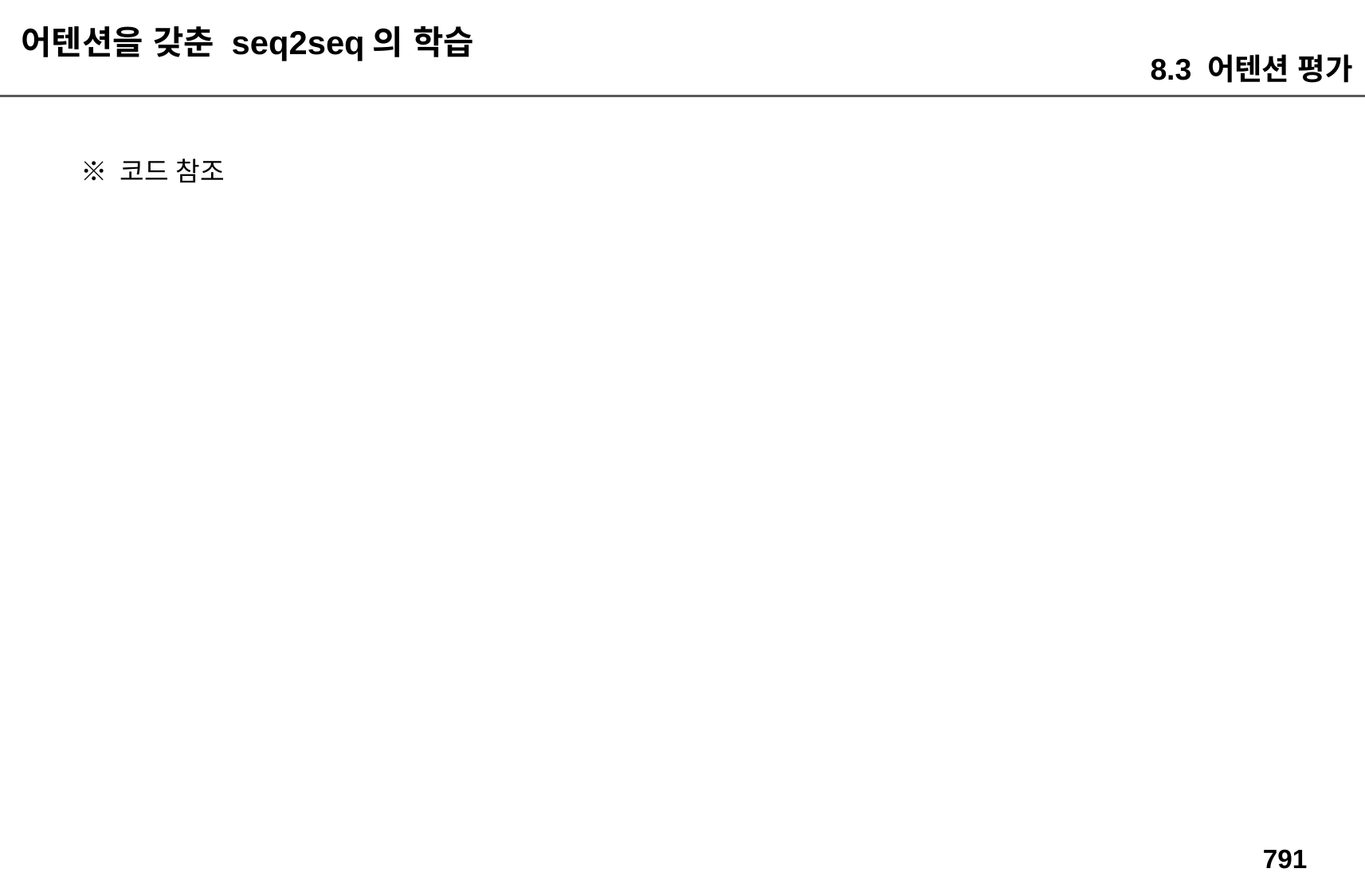

어텐션을 갖춘 seq2seq의 학습
8.3 어텐션 평가
※ 코드 참조